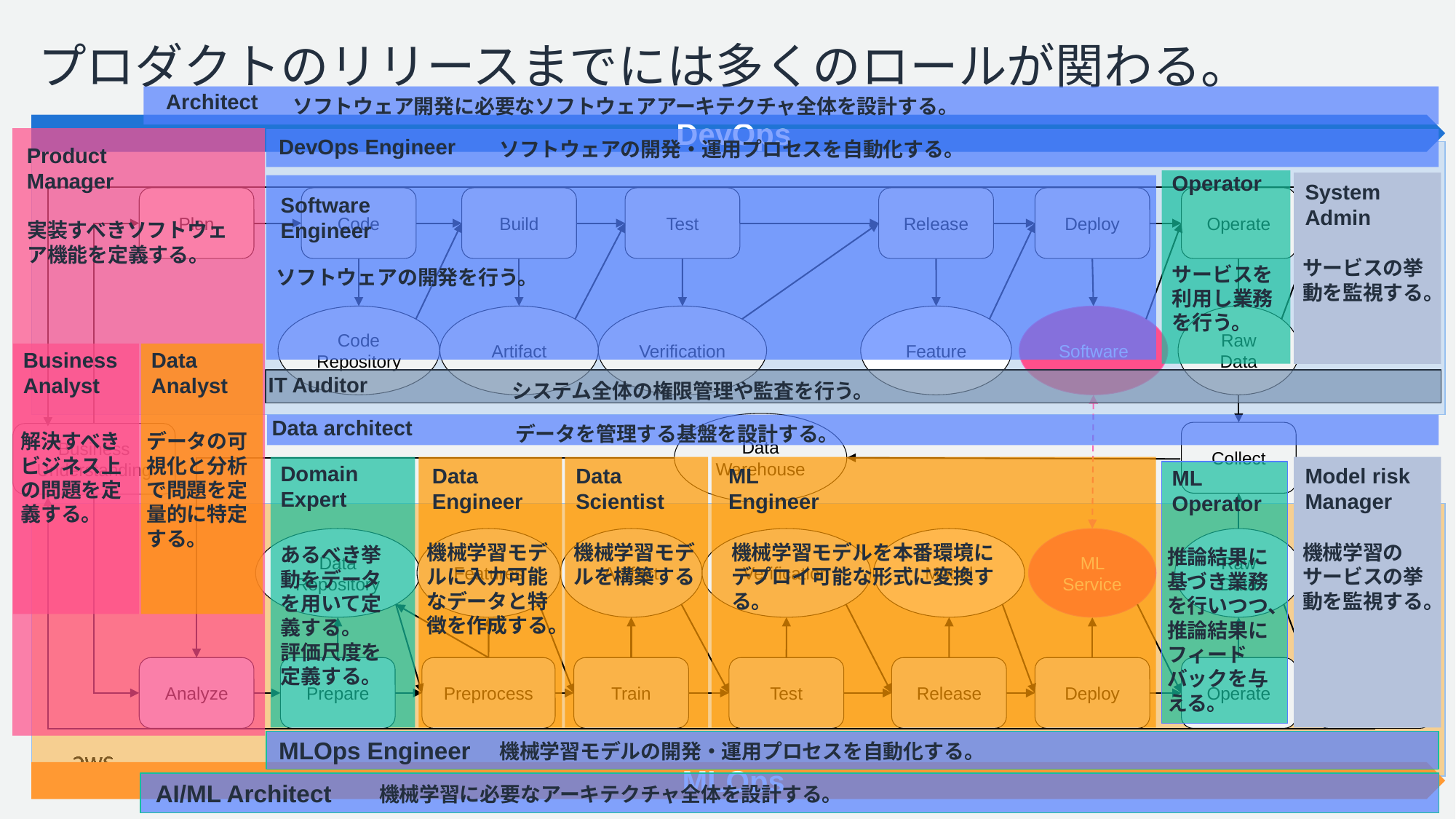

# プロダクトのリリースまでには多くのロールが関わる。
Architect

ソフトウェア開発に必要なソフトウェアアーキテクチャ全体を設計する。
DevOps
DevOps Engineer

ソフトウェアの開発・運用プロセスを自動化する。
Product
Manager

Operator

System
Admin

Software
Engineer
Plan
Code
Build
Test
Release
Deploy
Operate
Monitor
実装すべきソフトウェア機能を定義する。
サービスの挙動を監視する。
サービスを利用し業務を行う。
ソフトウェアの開発を行う。
Code Repository
Artifact
Verification
Feature
Software
Raw Data
Business
Analyst
Data
Analyst

IT Auditor

システム全体の権限管理や監査を行う。
Data architect
Data
Warehouse

データを管理する基盤を設計する。
Collect
解決すべきビジネス上の問題を定義する。
データの可視化と分析で問題を定量的に特定する。
Business
Understanding

Domain Expert

Data Engineer
Data Scientist
ML
Engineer
Model risk Manager
ML
Operator

Data Repository
Features
Artifact
Verification
Model
ML Service
Raw Data
機械学習のサービスの挙動を監視する。
機械学習モデルに入力可能なデータと特徴を作成する。
機械学習モデルを構築する
機械学習モデルを本番環境にデプロイ可能な形式に変換する。
あるべき挙動をデータを用いて定義する。
評価尺度を定義する。
推論結果に基づき業務を行いつつ、推論結果にフィードバックを与える。
Analyze
Prepare
Preprocess
Train
Test
Release
Deploy
Operate
Monitor
MLOps Engineer

機械学習モデルの開発・運用プロセスを自動化する。
22
MLOps
22
AI/ML Architect

機械学習に必要なアーキテクチャ全体を設計する。